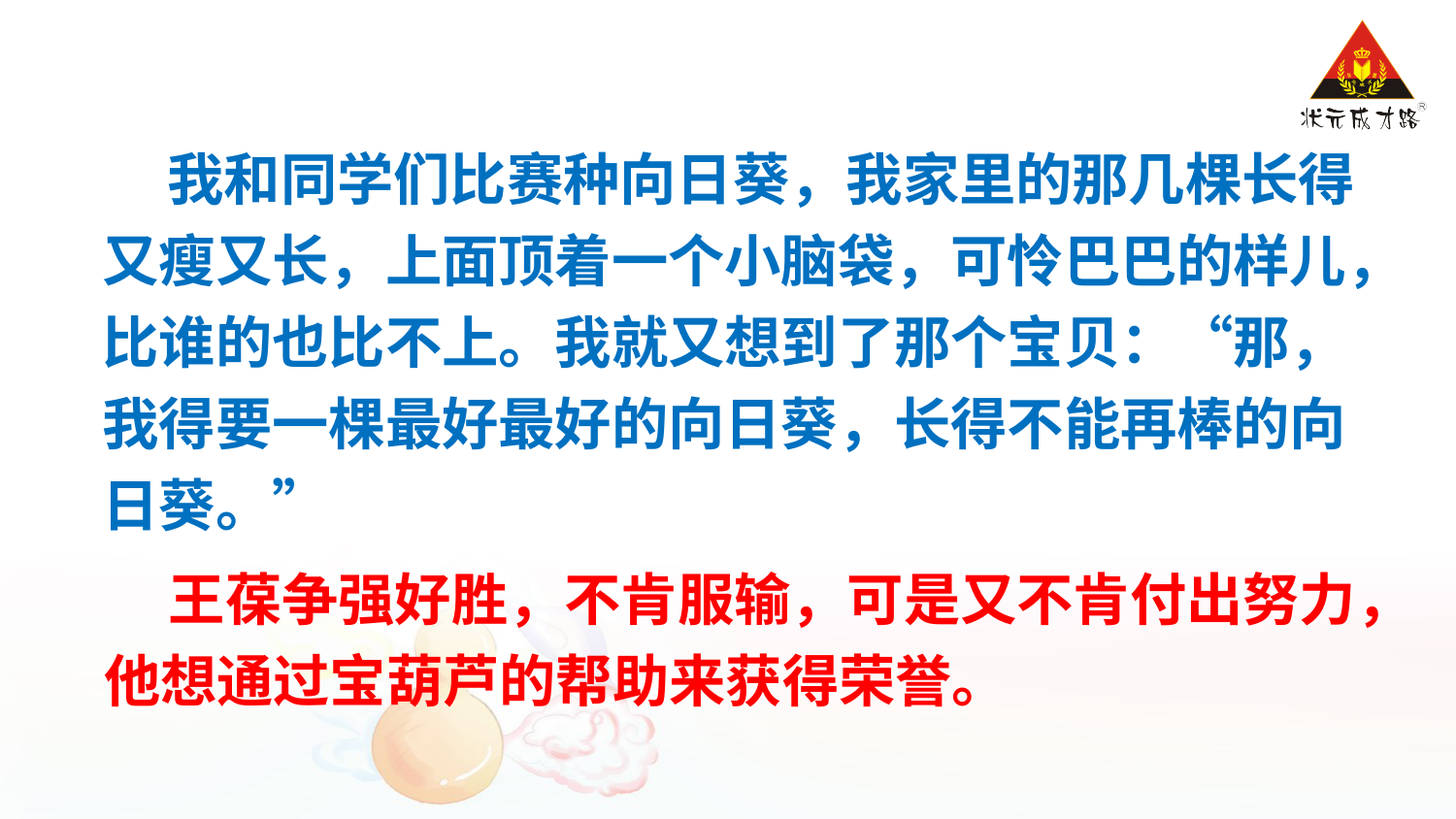

我和同学们比赛种向日葵，我家里的那几棵长得又瘦又长，上面顶着一个小脑袋，可怜巴巴的样儿，比谁的也比不上。我就又想到了那个宝贝：“那，我得要一棵最好最好的向日葵，长得不能再棒的向日葵。”
    王葆争强好胜，不肯服输，可是又不肯付出努力，他想通过宝葫芦的帮助来获得荣誉。